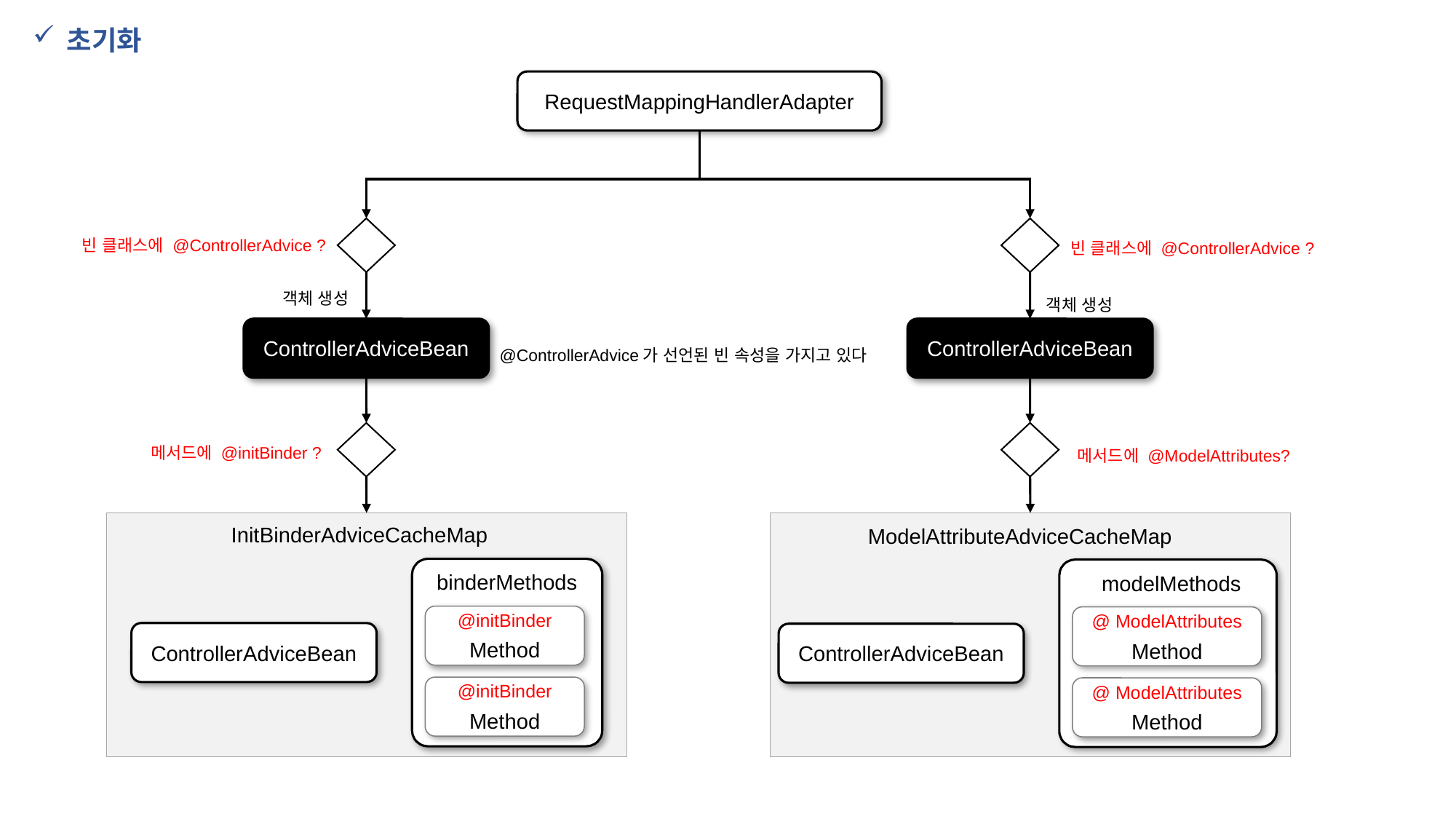

초기화
RequestMappingHandlerAdapter

빈 클래스에 @ControllerAdvice ?
빈 클래스에 @ControllerAdvice ?
객체 생성
객체 생성
ControllerAdviceBean
ControllerAdviceBean
@ControllerAdvice가 선언된 빈 속성을 가지고 있다

메서드에 @initBinder ?
메서드에 @ModelAttributes?

InitBinderAdviceCacheMap
ModelAttributeAdviceCacheMap

binderMethods
modelMethods
@initBinder
Method
@ ModelAttributes
Method
ControllerAdviceBean
ControllerAdviceBean
@initBinder
Method
@ ModelAttributes
Method